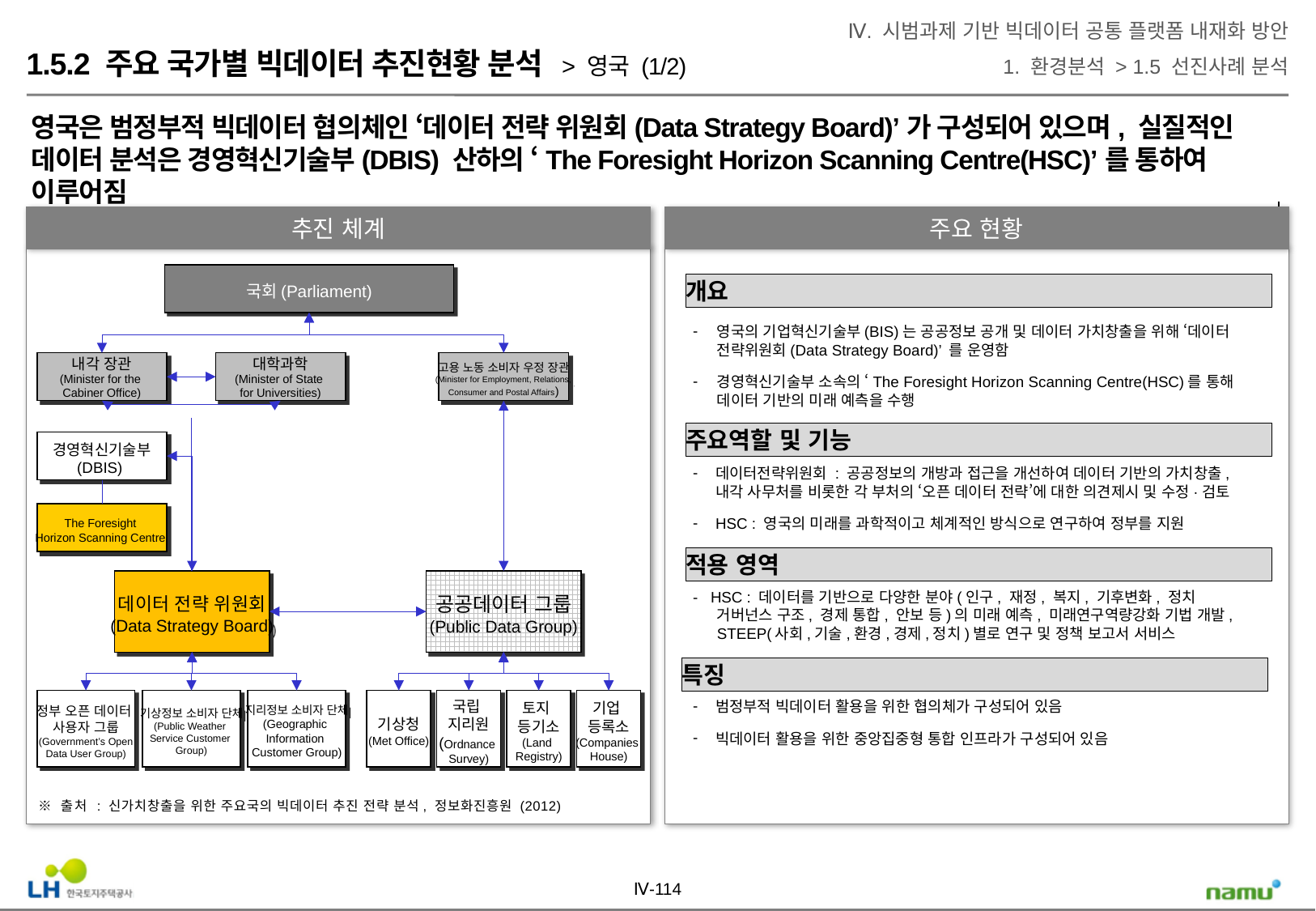

Ⅳ. 시범과제 기반 빅데이터 공통 플랫폼 내재화 방안
1. 환경분석 > 1.5 선진사례 분석
1.5.2 주요 국가별 빅데이터 추진현황 분석  > 영국 (1/2)
영국은 범정부적 빅데이터 협의체인 ‘데이터 전략 위원회(Data Strategy Board)’가 구성되어 있으며, 실질적인 데이터 분석은 경영혁신기술부(DBIS) 산하의 ‘The Foresight Horizon Scanning Centre(HSC)’를 통하여 이루어짐
추진 체계
주요 현황

국회(Parliament)
내각 장관
(Minister for the
Cabiner Office)
대학과학
(Minister of State
for Universities)
고용 노동 소비자 우정 장관
(Minister for Employment, Relations,
Consumer and Postal Affairs)
경영혁신기술부
(DBIS)
The Foresight
Horizon Scanning Centre
데이터 전략 위원회
(Data Strategy Board)
공공데이터 그룹
(Public Data Group)
정부 오픈 데이터
사용자 그룹
(Government’s Open
Data User Group)
기상정보 소비자 단체
(Public Weather
Service Customer
Group)
지리정보 소비자 단체
(Geographic
Information
Customer Group)
기상청
(Met Office)
국립
지리원
(Ordnance
Survey)
토지
등기소
(Land
Registry)
기업
등록소
(Companies
House)
개요
개요
영국의 기업혁신기술부(BIS)는 공공정보 공개 및 데이터 가치창출을 위해 ‘데이터 전략위원회(Data Strategy Board)’ 를 운영함
경영혁신기술부 소속의 ‘The Foresight Horizon Scanning Centre(HSC)를 통해 데이터 기반의 미래 예측을 수행
주요 역할 및 기능
데이터전략위원회 : 공공정보의 개방과 접근을 개선하여 데이터 기반의 가치창출, 내각 사무처를 비롯한 각 부처의 ‘오픈 데이터 전략’에 대한 의견제시 및 수정·검토
HSC : 영국의 미래를 과학적이고 체계적인 방식으로 연구하여 정부를 지원
적용 영역
-   HSC : 데이터를 기반으로 다양한 분야(인구, 재정, 복지, 기후변화, 정치 거버넌스 구조, 경제 통합, 안보 등)의 미래 예측, 미래연구역량강화 기법 개발, STEEP(사회,기술,환경,경제,정치)별로 연구 및 정책 보고서 서비스
특징
범정부적 빅데이터 활용을 위한 협의체가 구성되어 있음
빅데이터 활용을 위한 중앙집중형 통합 인프라가 구성되어 있음
주요역할 및 기능
적용 영역
특징
※ 출처 : 신가치창출을 위한 주요국의 빅데이터 추진 전략 분석, 정보화진흥원 (2012)